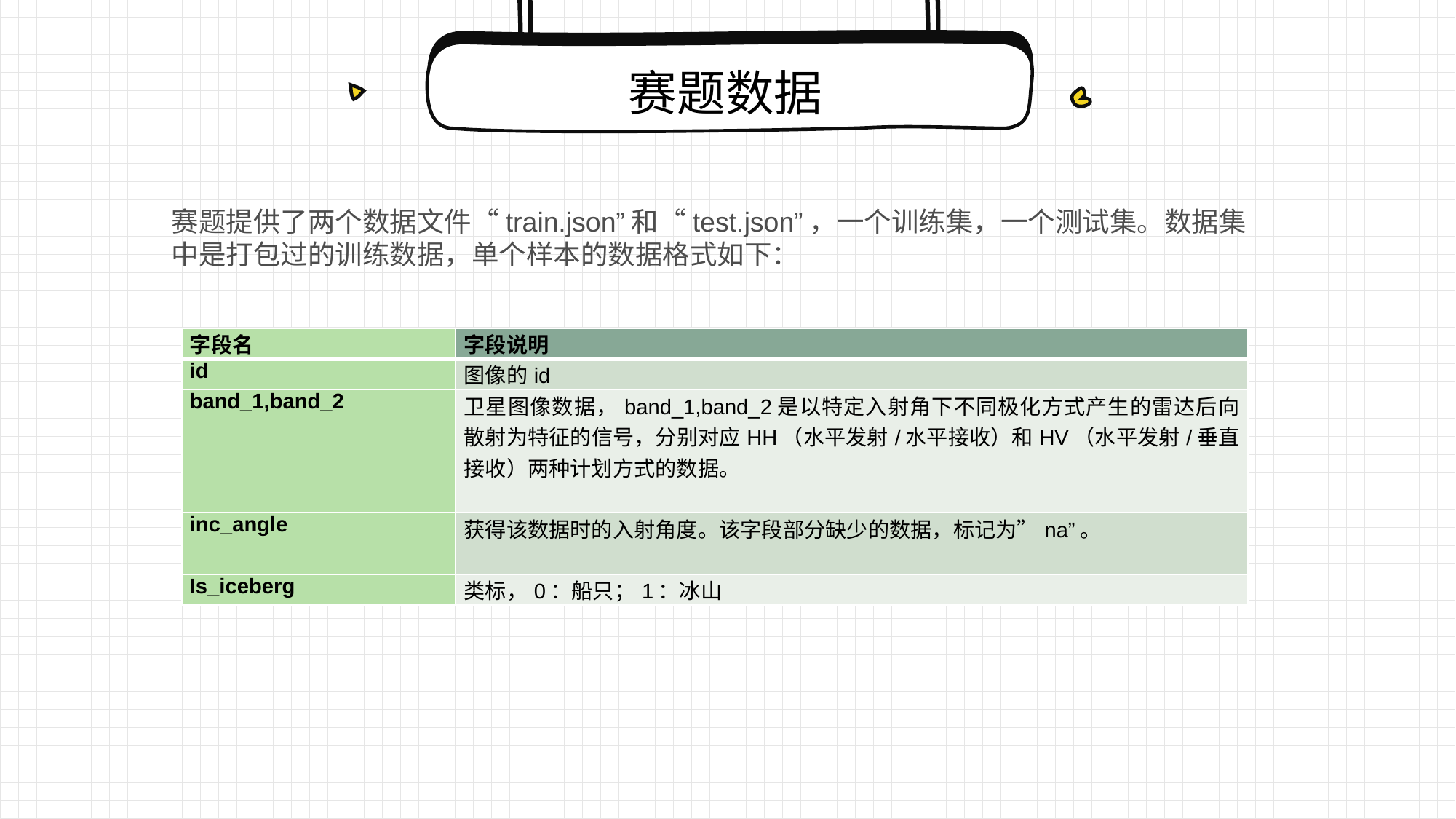

赛题数据
赛题提供了两个数据文件“train.json”和“test.json”，一个训练集，一个测试集。数据集中是打包过的训练数据，单个样本的数据格式如下：

| 字段名 | 字段说明 |
| --- | --- |
| id | 图像的id |
| band\_1,band\_2 | 卫星图像数据，band\_1,band\_2是以特定入射角下不同极化方式产生的雷达后向散射为特征的信号，分别对应HH（水平发射/水平接收）和HV（水平发射/垂直接收）两种计划方式的数据。 |
| inc\_angle | 获得该数据时的入射角度。该字段部分缺少的数据，标记为”na”。 |
| Is\_iceberg | 类标，0：船只；1：冰山 |